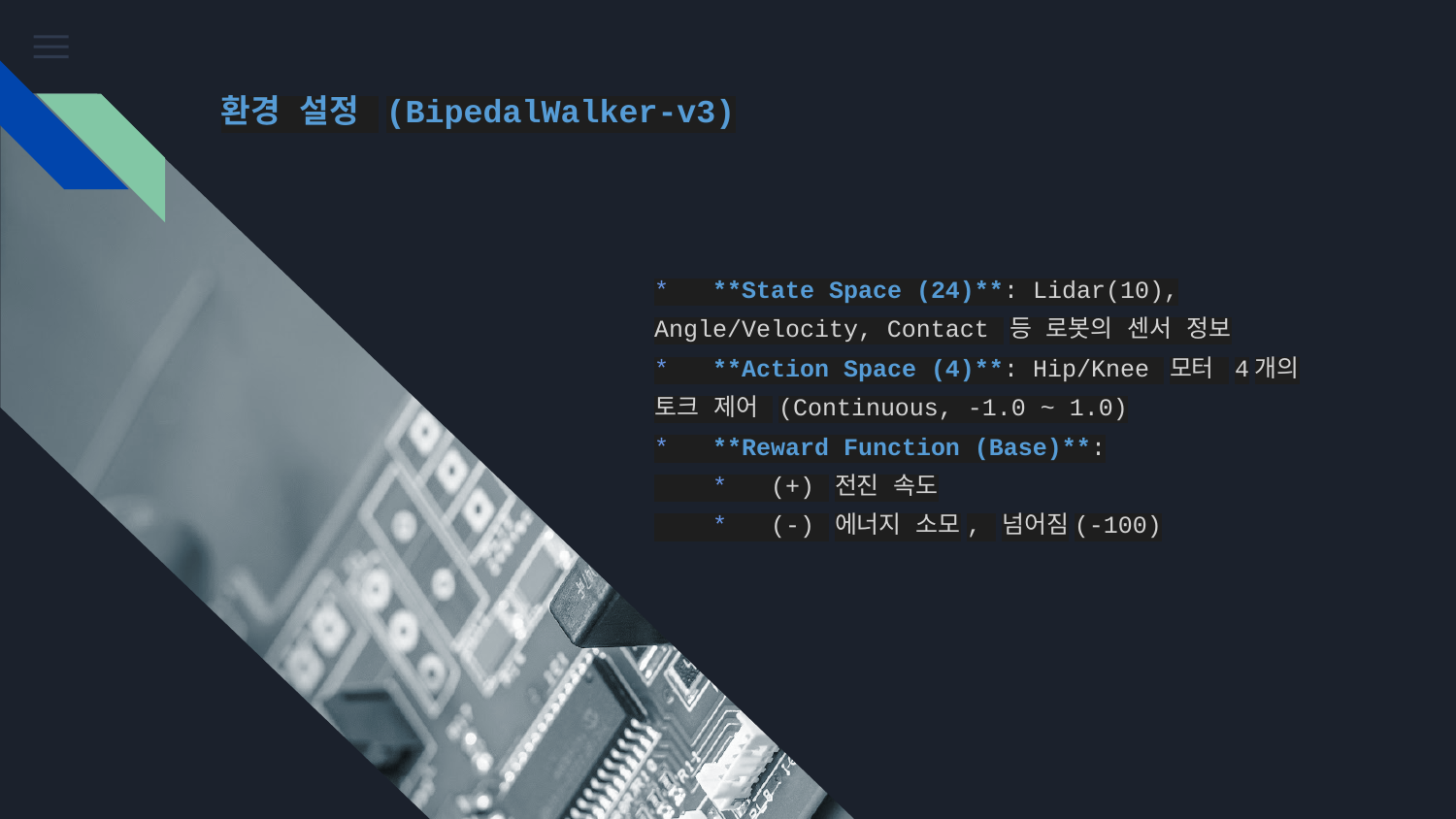

# 환경 설정 (BipedalWalker-v3)

*   **State Space (24)**: Lidar(10), Angle/Velocity, Contact 등 로봇의 센서 정보
*   **Action Space (4)**: Hip/Knee 모터 4개의 토크 제어 (Continuous, -1.0 ~ 1.0)
*   **Reward Function (Base)**:
    *   (+) 전진 속도
    *   (-) 에너지 소모, 넘어짐(-100)